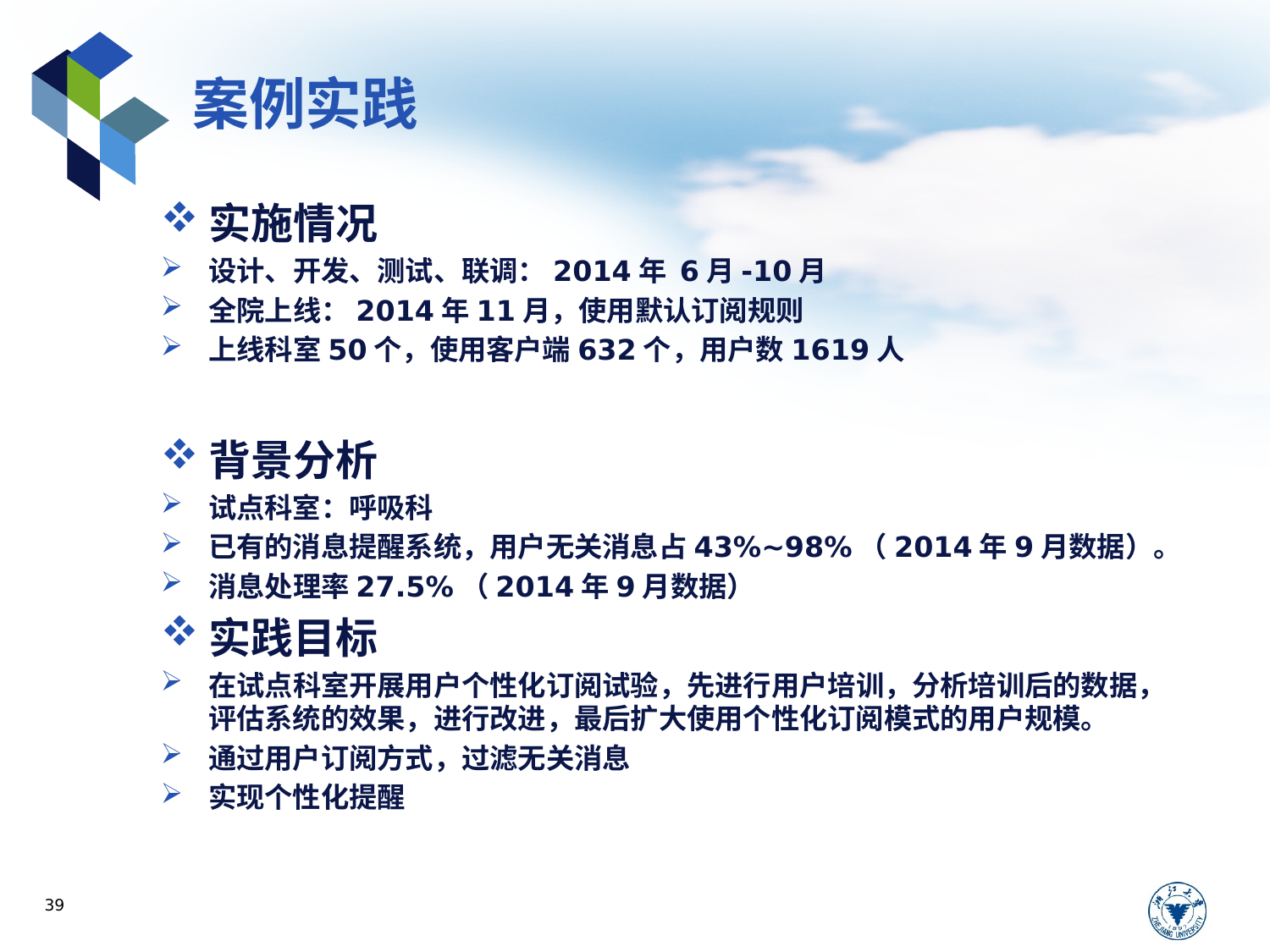

# 案例实践
实施情况
设计、开发、测试、联调：2014年 6月-10月
全院上线：2014年11月，使用默认订阅规则
上线科室50个，使用客户端632个，用户数1619人

背景分析
试点科室：呼吸科
已有的消息提醒系统，用户无关消息占43%~98%（2014年9月数据）。
消息处理率27.5%（2014年9月数据）
实践目标
在试点科室开展用户个性化订阅试验，先进行用户培训，分析培训后的数据，评估系统的效果，进行改进，最后扩大使用个性化订阅模式的用户规模。
通过用户订阅方式，过滤无关消息
实现个性化提醒
39